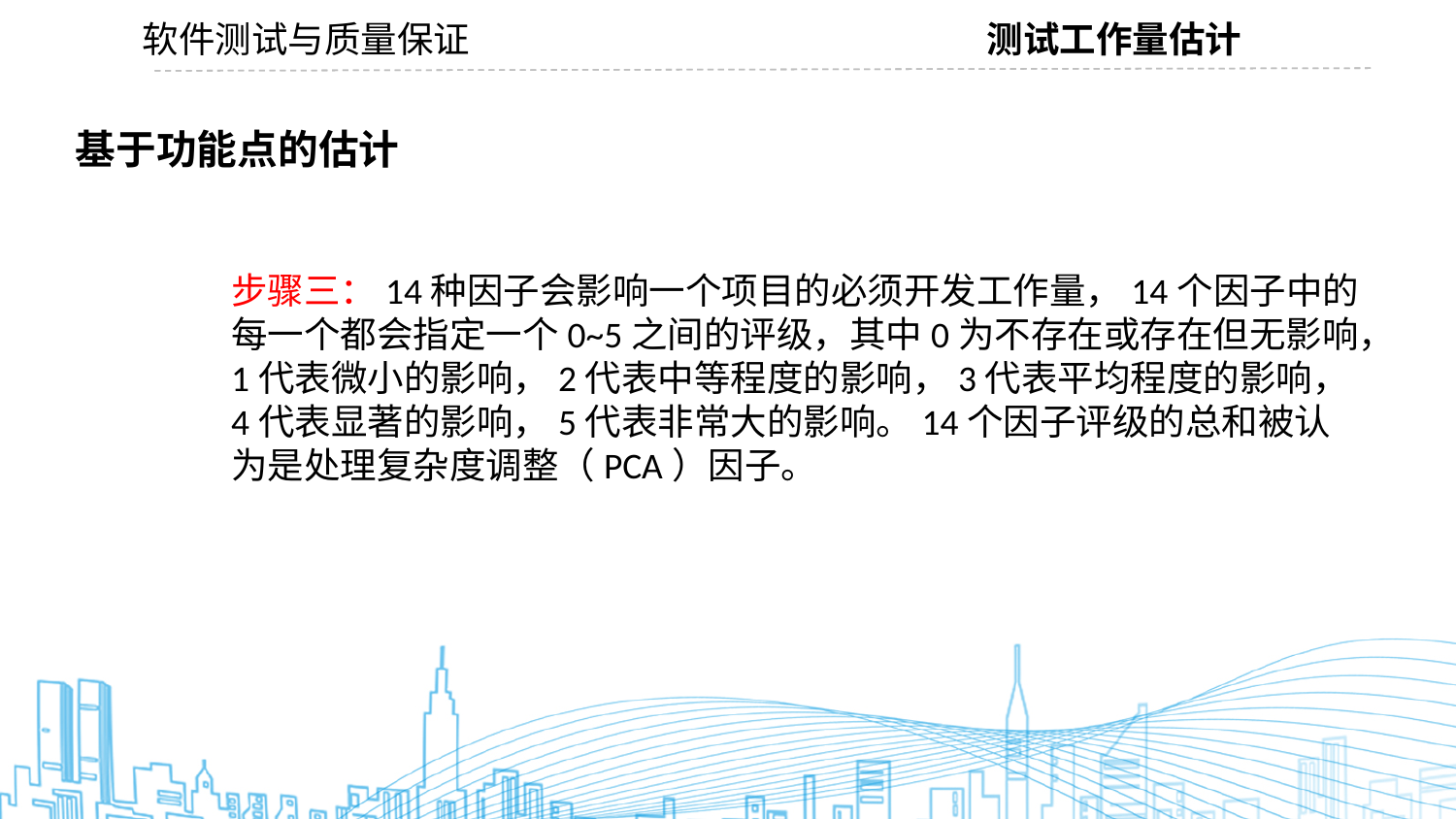

软件测试与质量保证
测试工作量估计
基于功能点的估计
步骤三：14种因子会影响一个项目的必须开发工作量，14个因子中的每一个都会指定一个0~5之间的评级，其中0为不存在或存在但无影响，1代表微小的影响，2代表中等程度的影响，3代表平均程度的影响，4代表显著的影响，5代表非常大的影响。14个因子评级的总和被认为是处理复杂度调整（PCA）因子。